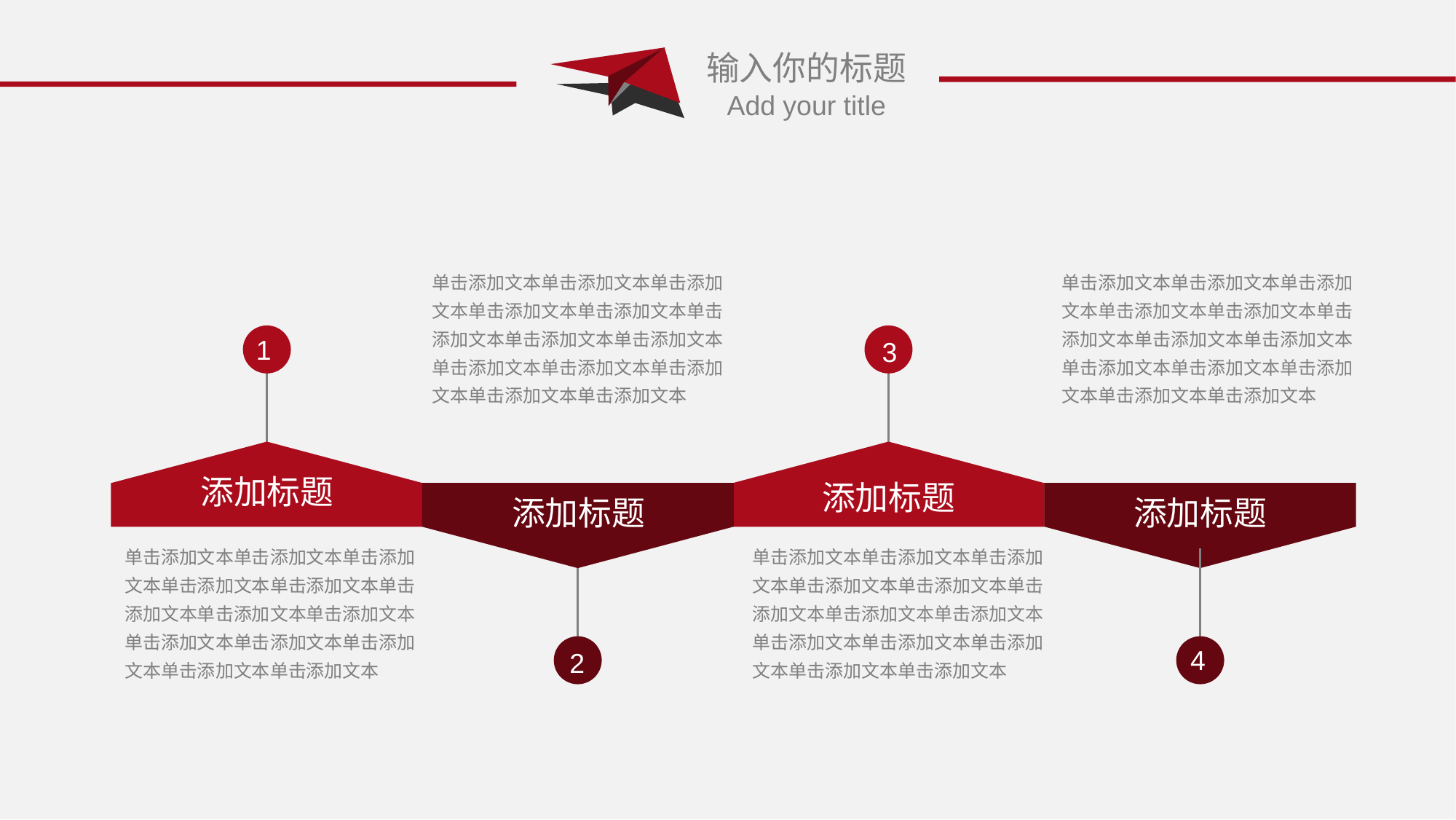

输入你的标题
Add your title

单击添加文本单击添加文本单击添加文本单击添加文本单击添加文本单击添加文本单击添加文本单击添加文本单击添加文本单击添加文本单击添加文本单击添加文本单击添加文本
单击添加文本单击添加文本单击添加文本单击添加文本单击添加文本单击添加文本单击添加文本单击添加文本单击添加文本单击添加文本单击添加文本单击添加文本单击添加文本

1

3

添加标题

添加标题

添加标题

添加标题
单击添加文本单击添加文本单击添加文本单击添加文本单击添加文本单击添加文本单击添加文本单击添加文本单击添加文本单击添加文本单击添加文本单击添加文本单击添加文本
单击添加文本单击添加文本单击添加文本单击添加文本单击添加文本单击添加文本单击添加文本单击添加文本单击添加文本单击添加文本单击添加文本单击添加文本单击添加文本

2

4